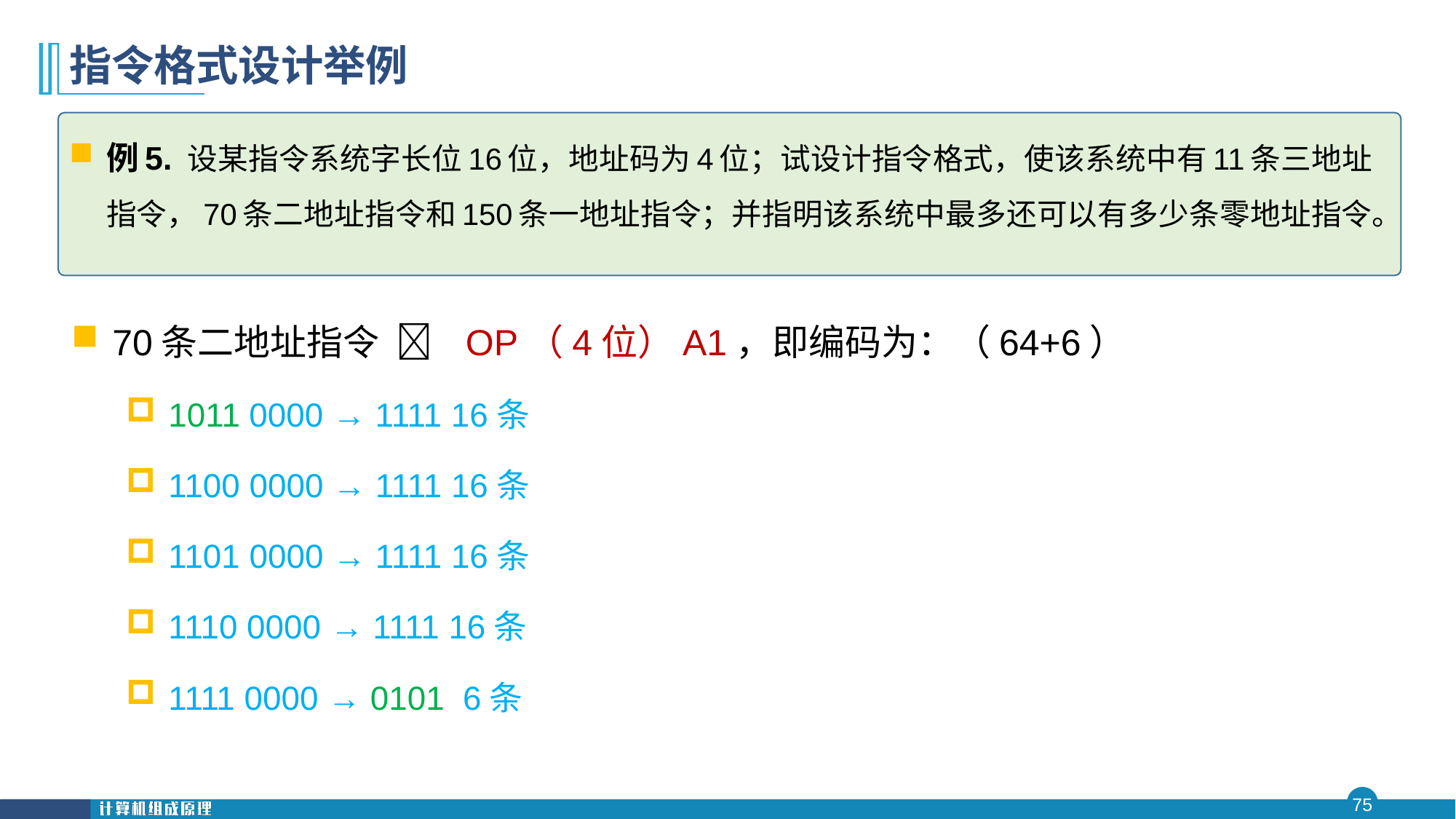

# 指令格式设计举例

例5. 设某指令系统字长位16位，地址码为4位；试设计指令格式，使该系统中有11条三地址指令，70条二地址指令和150条一地址指令；并指明该系统中最多还可以有多少条零地址指令。

70条二地址指令  ⇒   OP（4位）A1，即编码为：（64+6）
1011 0000 → 1111 16条
1100 0000 → 1111 16条
1101 0000 → 1111 16条
1110 0000 → 1111 16条
1111 0000 → 0101  6条